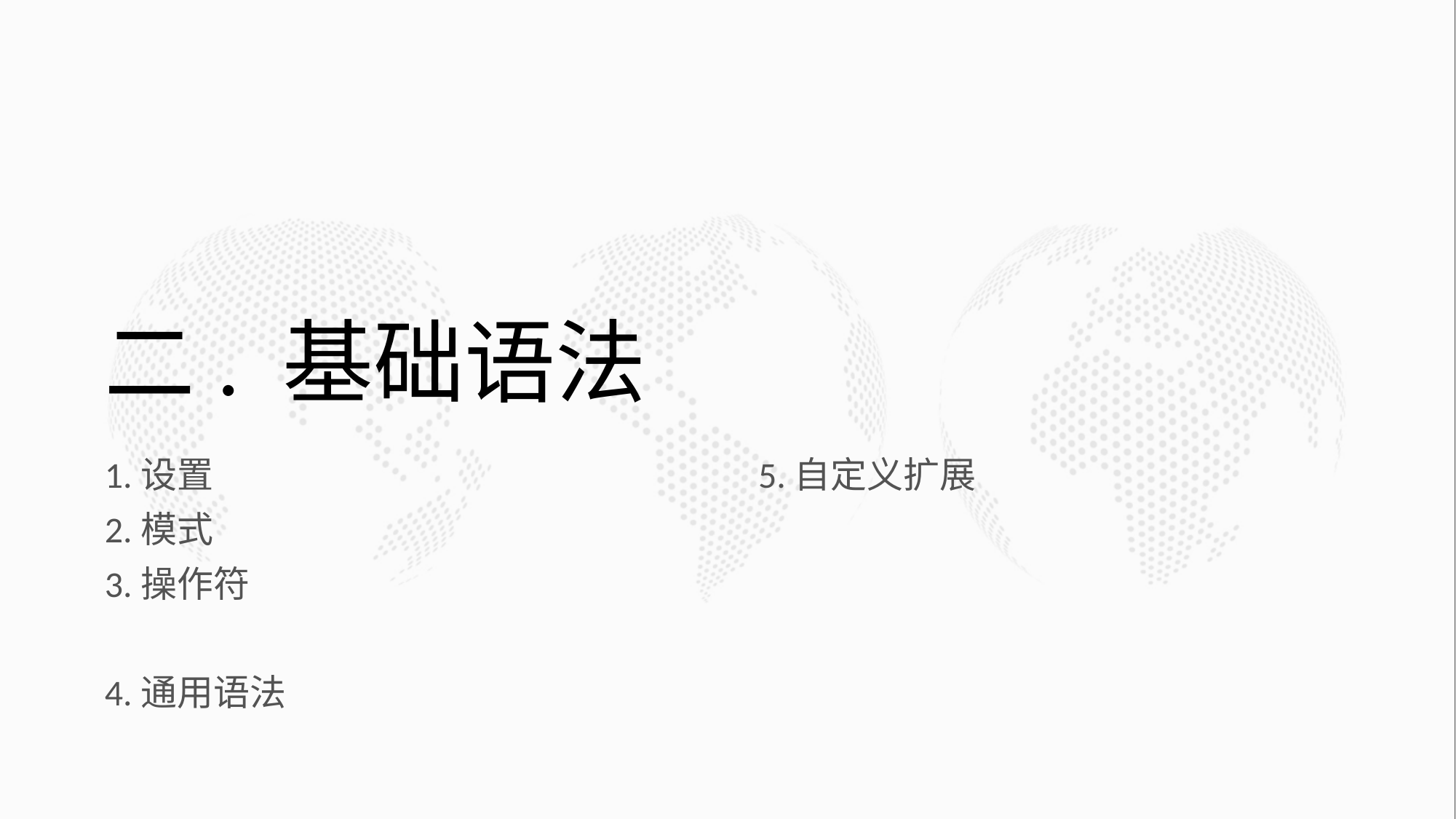

# 二. 基础语法
1.设置
2.模式
3.操作符

4.通用语法
5.自定义扩展